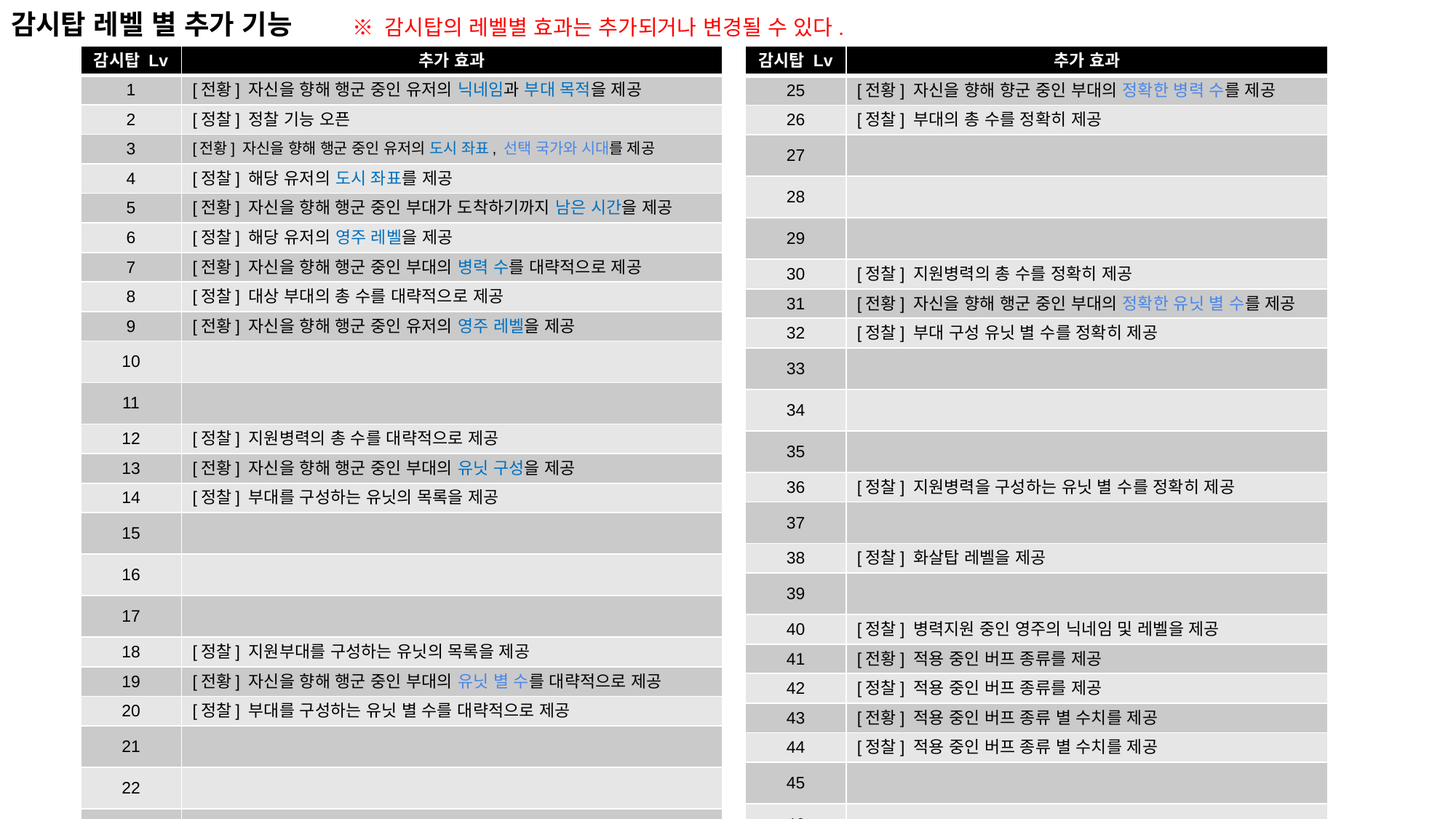

※ 감시탑의 레벨별 효과는 추가되거나 변경될 수 있다.
감시탑 레벨 별 추가 기능
| 감시탑 Lv | 추가 효과 |
| --- | --- |
| 1 | [전황] 자신을 향해 행군 중인 유저의 닉네임과 부대 목적을 제공 |
| 2 | [정찰] 정찰 기능 오픈 |
| 3 | [전황] 자신을 향해 행군 중인 유저의 도시 좌표, 선택 국가와 시대를 제공 |
| 4 | [정찰] 해당 유저의 도시 좌표를 제공 |
| 5 | [전황] 자신을 향해 행군 중인 부대가 도착하기까지 남은 시간을 제공 |
| 6 | [정찰] 해당 유저의 영주 레벨을 제공 |
| 7 | [전황] 자신을 향해 행군 중인 부대의 병력 수를 대략적으로 제공 |
| 8 | [정찰] 대상 부대의 총 수를 대략적으로 제공 |
| 9 | [전황] 자신을 향해 행군 중인 유저의 영주 레벨을 제공 |
| 10 |  |
| 11 |  |
| 12 | [정찰] 지원병력의 총 수를 대략적으로 제공 |
| 13 | [전황] 자신을 향해 행군 중인 부대의 유닛 구성을 제공 |
| 14 | [정찰] 부대를 구성하는 유닛의 목록을 제공 |
| 15 |  |
| 16 |  |
| 17 |  |
| 18 | [정찰] 지원부대를 구성하는 유닛의 목록을 제공 |
| 19 | [전황] 자신을 향해 행군 중인 부대의 유닛 별 수를 대략적으로 제공 |
| 20 | [정찰] 부대를 구성하는 유닛 별 수를 대략적으로 제공 |
| 21 |  |
| 22 |  |
| 23 |  |
| 24 | [정찰] 지원부대를 구성하는 유닛 별 수를 대략적으로 제공 |
| 감시탑 Lv | 추가 효과 |
| --- | --- |
| 25 | [전황] 자신을 향해 향군 중인 부대의 정확한 병력 수를 제공 |
| 26 | [정찰] 부대의 총 수를 정확히 제공 |
| 27 |  |
| 28 |  |
| 29 |  |
| 30 | [정찰] 지원병력의 총 수를 정확히 제공 |
| 31 | [전황] 자신을 향해 행군 중인 부대의 정확한 유닛 별 수를 제공 |
| 32 | [정찰] 부대 구성 유닛 별 수를 정확히 제공 |
| 33 |  |
| 34 |  |
| 35 |  |
| 36 | [정찰] 지원병력을 구성하는 유닛 별 수를 정확히 제공 |
| 37 |  |
| 38 | [정찰] 화살탑 레벨을 제공 |
| 39 |  |
| 40 | [정찰] 병력지원 중인 영주의 닉네임 및 레벨을 제공 |
| 41 | [전황] 적용 중인 버프 종류를 제공 |
| 42 | [정찰] 적용 중인 버프 종류를 제공 |
| 43 | [전황] 적용 중인 버프 종류 별 수치를 제공 |
| 44 | [정찰] 적용 중인 버프 종류 별 수치를 제공 |
| 45 |  |
| 46 |  |
| … |  |
| 50 |  |